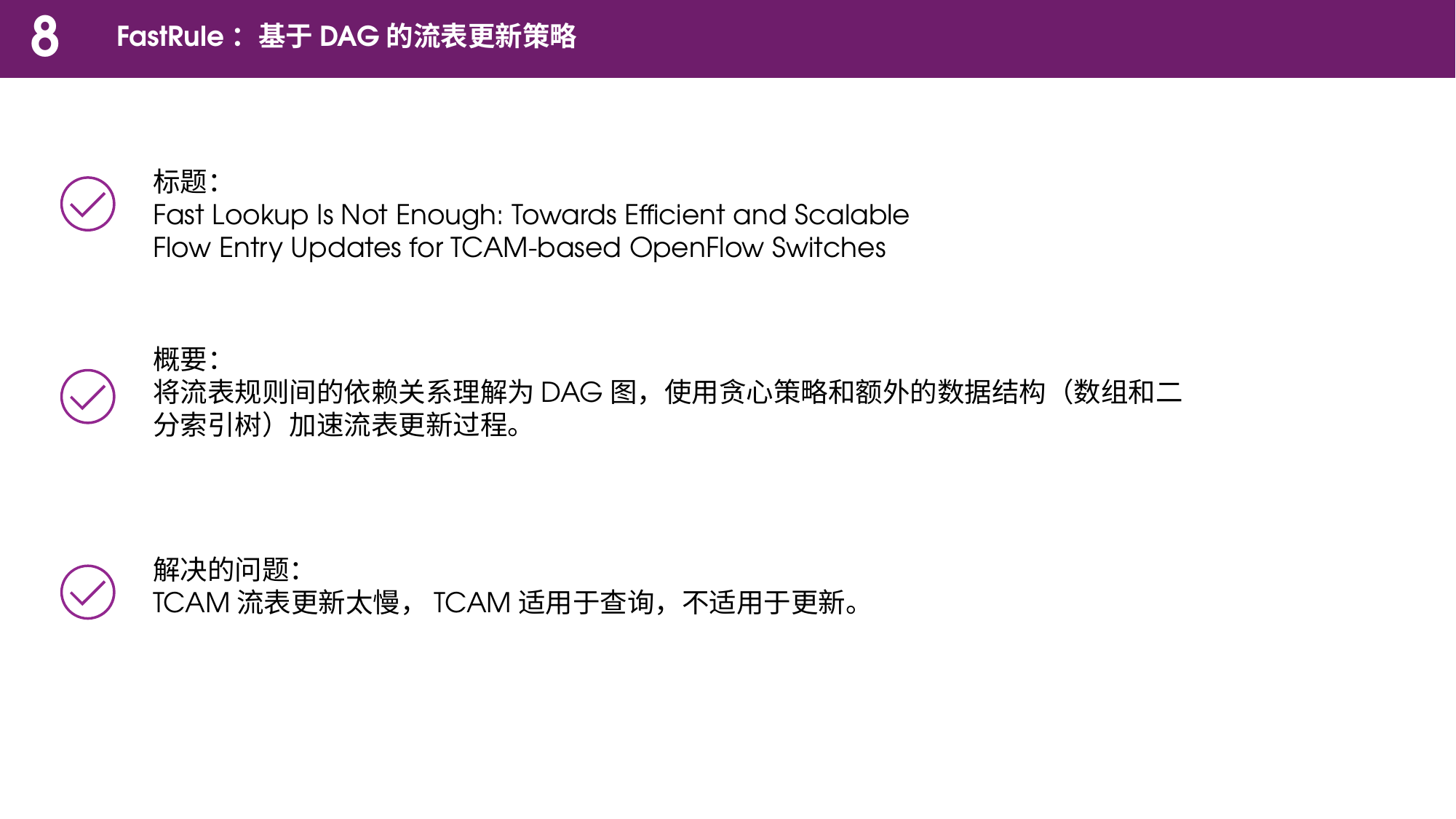

8
FastRule：基于DAG的流表更新策略
标题：
Fast Lookup Is Not Enough: Towards Efficient and Scalable
Flow Entry Updates for TCAM-based OpenFlow Switches

概要：
将流表规则间的依赖关系理解为DAG图，使用贪心策略和额外的数据结构（数组和二分索引树）加速流表更新过程。

解决的问题：
TCAM流表更新太慢，TCAM适用于查询，不适用于更新。